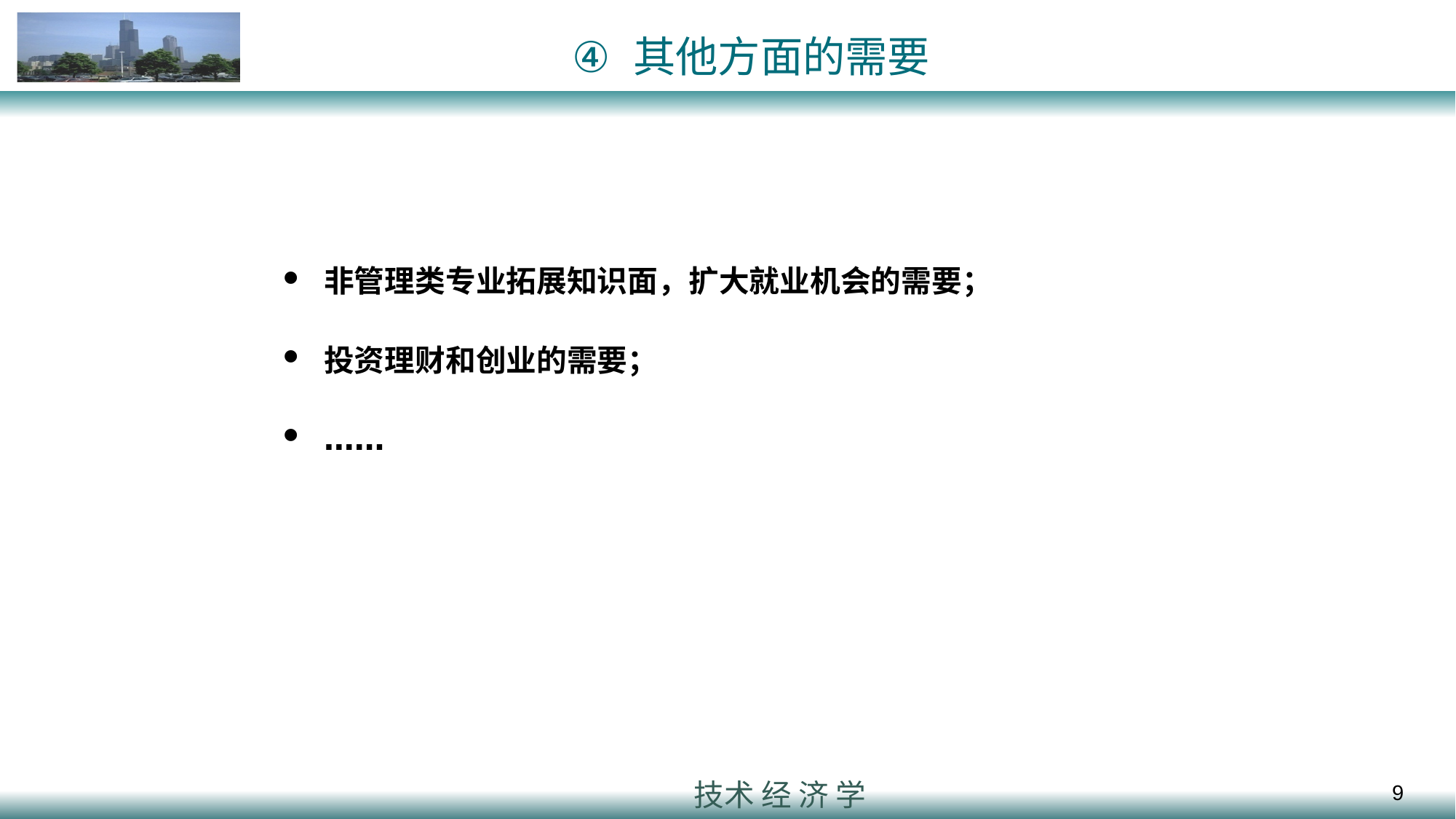

# 其他方面的需要
非管理类专业拓展知识面，扩大就业机会的需要；
投资理财和创业的需要；
……